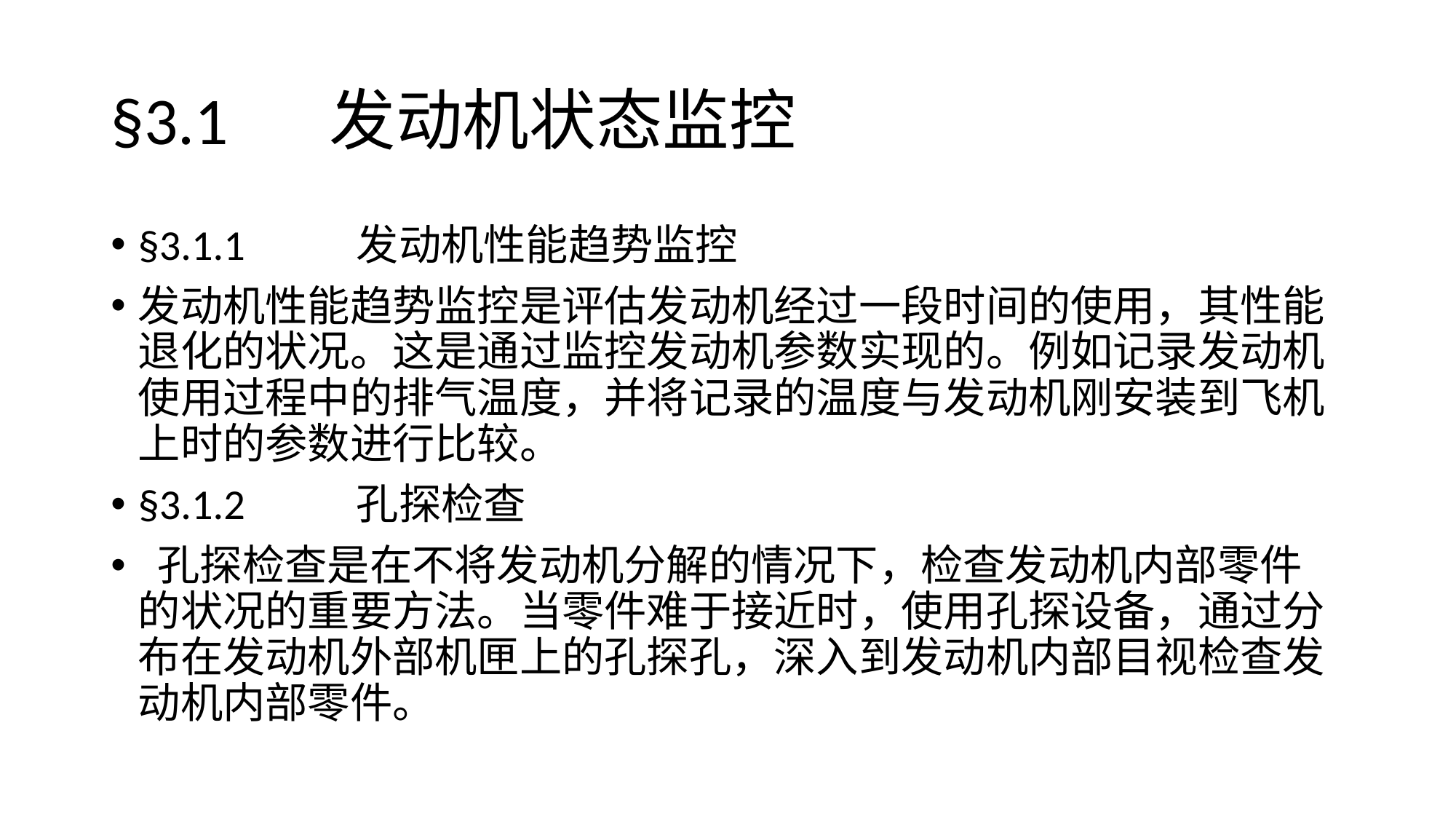

# §3.1  	发动机状态监控
§3.1.1 	发动机性能趋势监控
发动机性能趋势监控是评估发动机经过一段时间的使用，其性能退化的状况。这是通过监控发动机参数实现的。例如记录发动机使用过程中的排气温度，并将记录的温度与发动机刚安装到飞机上时的参数进行比较。
§3.1.2 	孔探检查
 孔探检查是在不将发动机分解的情况下，检查发动机内部零件的状况的重要方法。当零件难于接近时，使用孔探设备，通过分布在发动机外部机匣上的孔探孔，深入到发动机内部目视检查发动机内部零件。